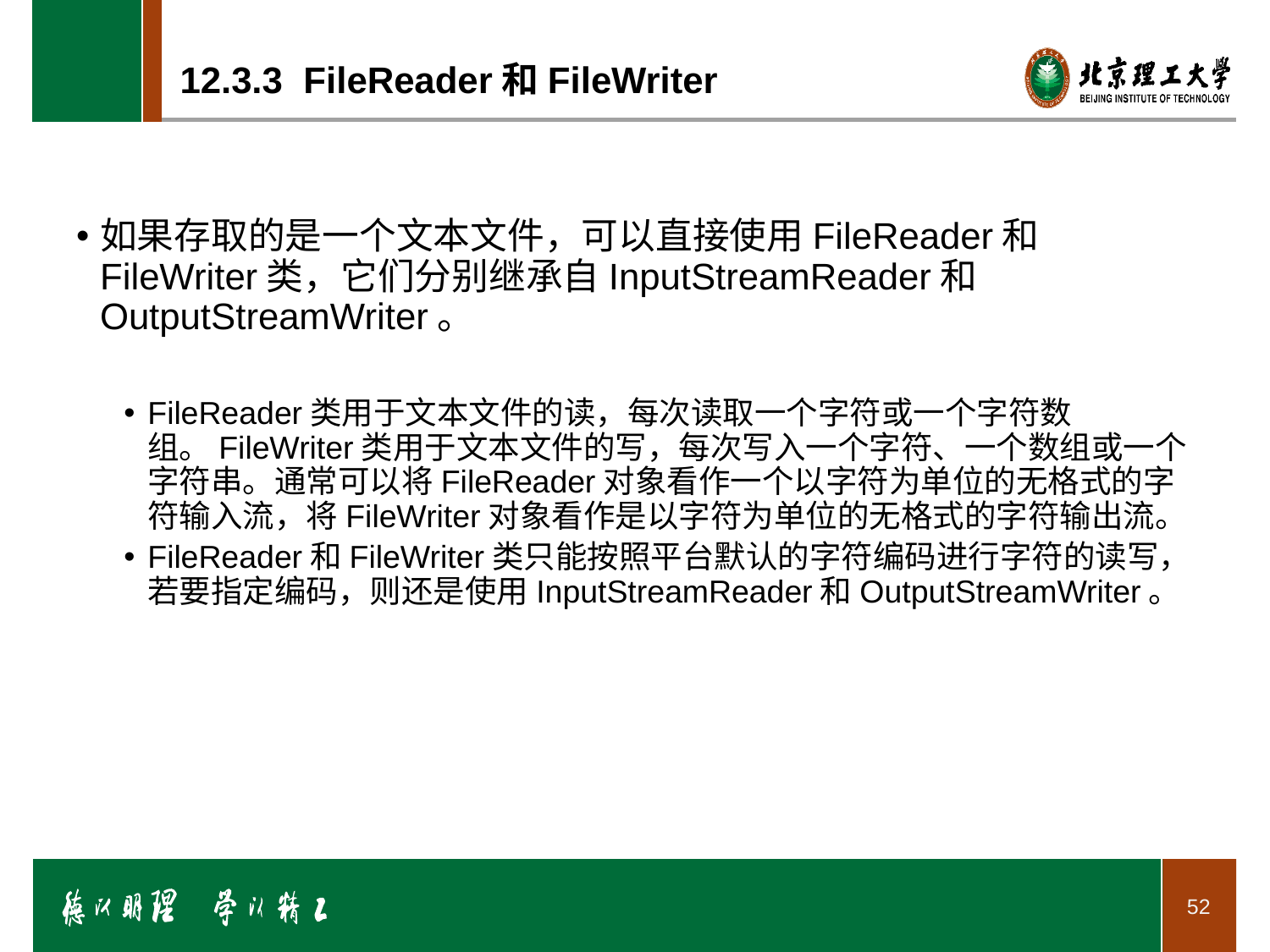

# 12.3.3  FileReader和FileWriter
如果存取的是一个文本文件，可以直接使用FileReader和FileWriter类，它们分别继承自InputStreamReader和OutputStreamWriter。

FileReader类用于文本文件的读，每次读取一个字符或一个字符数组。FileWriter类用于文本文件的写，每次写入一个字符、一个数组或一个字符串。通常可以将FileReader对象看作一个以字符为单位的无格式的字符输入流，将FileWriter对象看作是以字符为单位的无格式的字符输出流。
FileReader和FileWriter类只能按照平台默认的字符编码进行字符的读写，若要指定编码，则还是使用InputStreamReader和OutputStreamWriter。